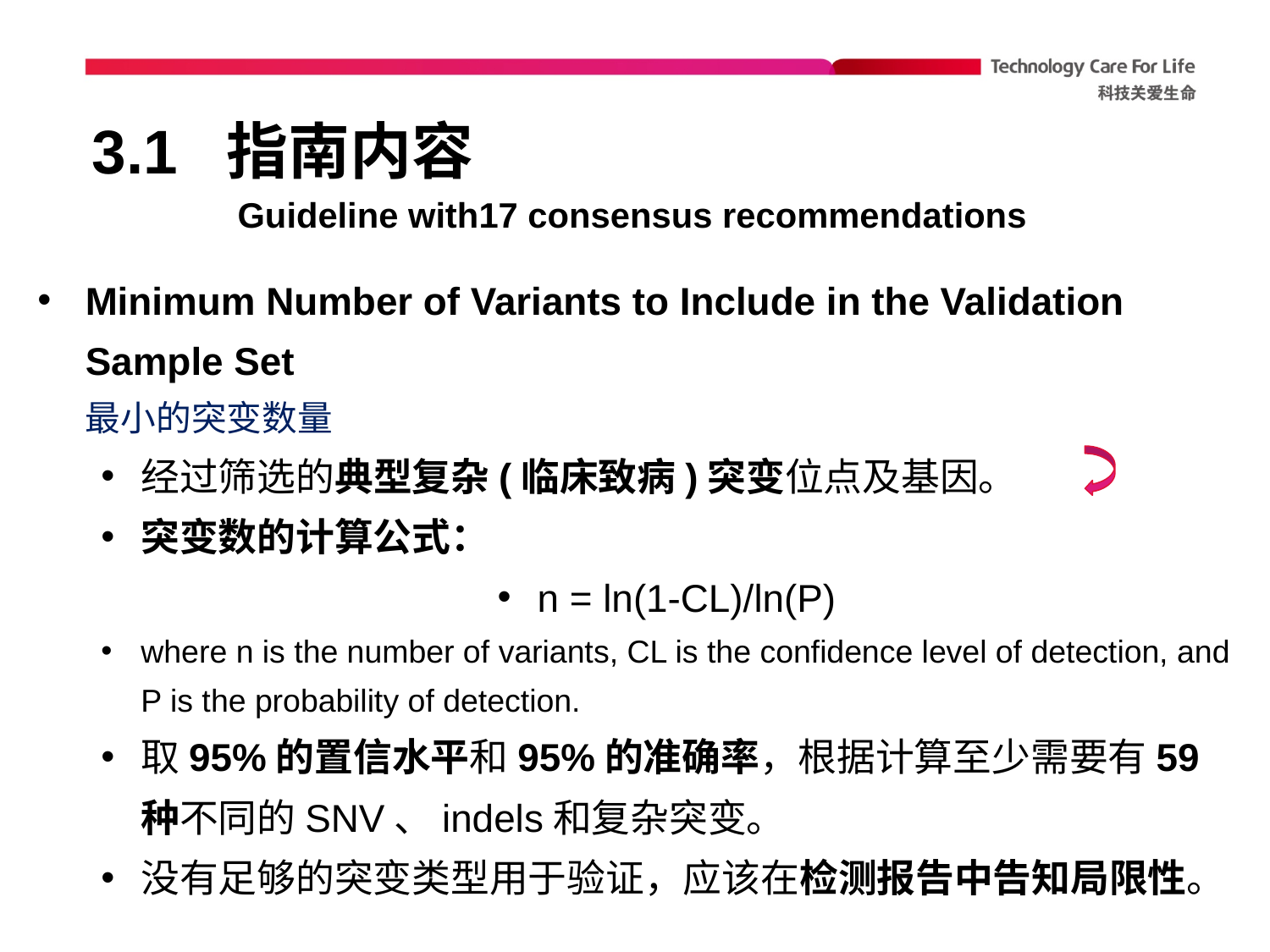

# 3.1  指南内容
Guideline with17 consensus recommendations
Minimum Number of Variants to Include in the Validation Sample Set
最小的突变数量
经过筛选的典型复杂(临床致病)突变位点及基因。
突变数的计算公式：
n = ln(1-CL)/ln(P)
where n is the number of variants, CL is the confidence level of detection, and P is the probability of detection.
取95%的置信水平和95%的准确率，根据计算至少需要有59种不同的SNV、indels和复杂突变。
没有足够的突变类型用于验证，应该在检测报告中告知局限性。